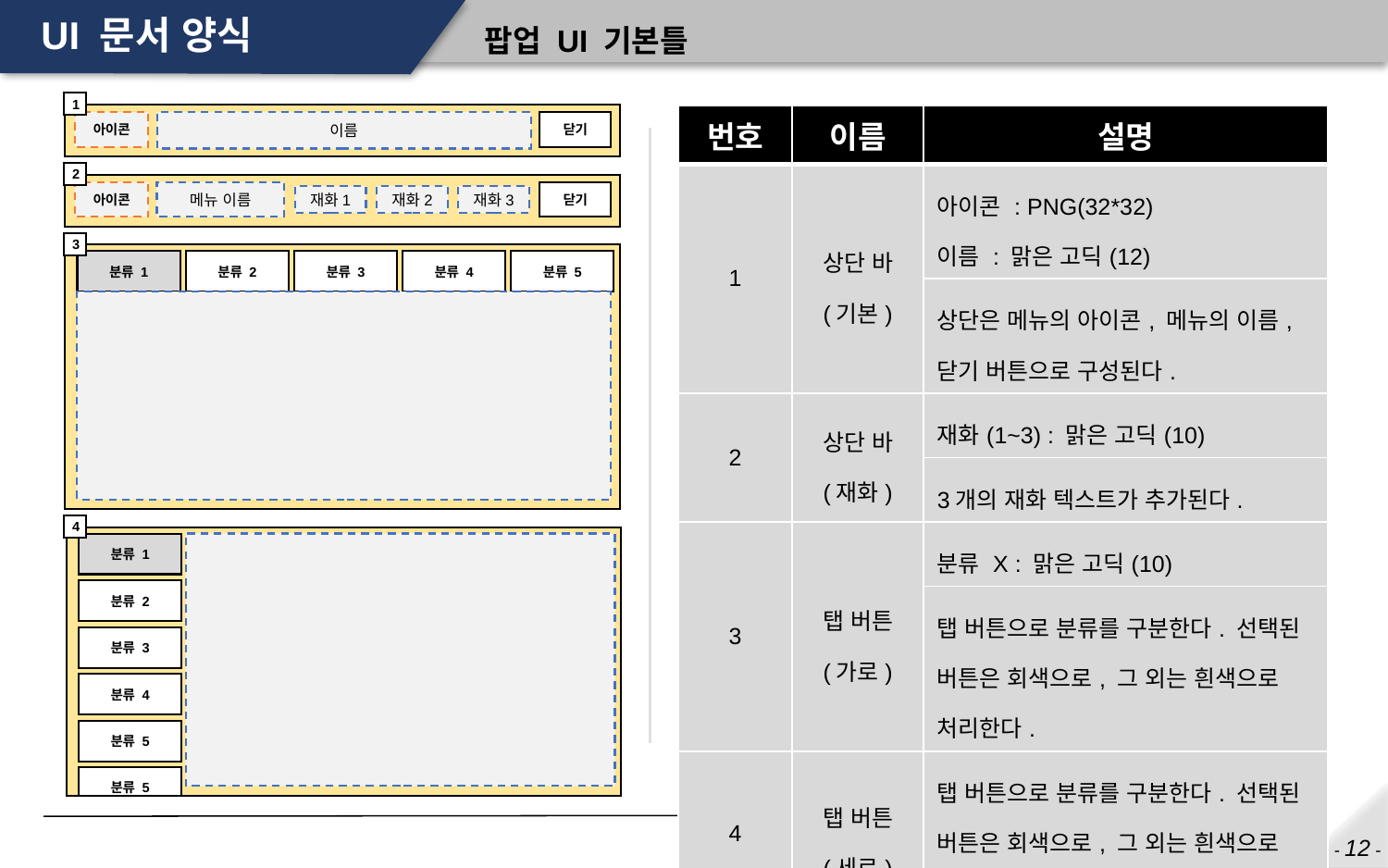

# UI 문서 양식
팝업 UI 기본틀
1

아이콘
이름
닫기
| 번호 | 이름 | 설명 |
| --- | --- | --- |
| 1 | 상단 바 (기본) | 아이콘 : PNG(32\*32) 이름 : 맑은 고딕(12) |
|  |  | 상단은 메뉴의 아이콘, 메뉴의 이름, 닫기 버튼으로 구성된다. |
| 2 | 상단 바 (재화) | 재화(1~3) : 맑은 고딕(10) |
|  |  | 3개의 재화 텍스트가 추가된다. |
| 3 | 탭 버튼 (가로) | 분류 X : 맑은 고딕(10) |
|  |  | 탭 버튼으로 분류를 구분한다. 선택된 버튼은 회색으로, 그 외는 흰색으로 처리한다. |
| 4 | 탭 버튼 (세로) | 탭 버튼으로 분류를 구분한다. 선택된 버튼은 회색으로, 그 외는 흰색으로 처리한다. |
2

아이콘
메뉴 이름
닫기
재화1
재화2
재화3
3

분류 1
분류 2
분류 3
분류 4
분류 5

4

분류 1

분류 2
분류 3
분류 4
분류 5
분류 5